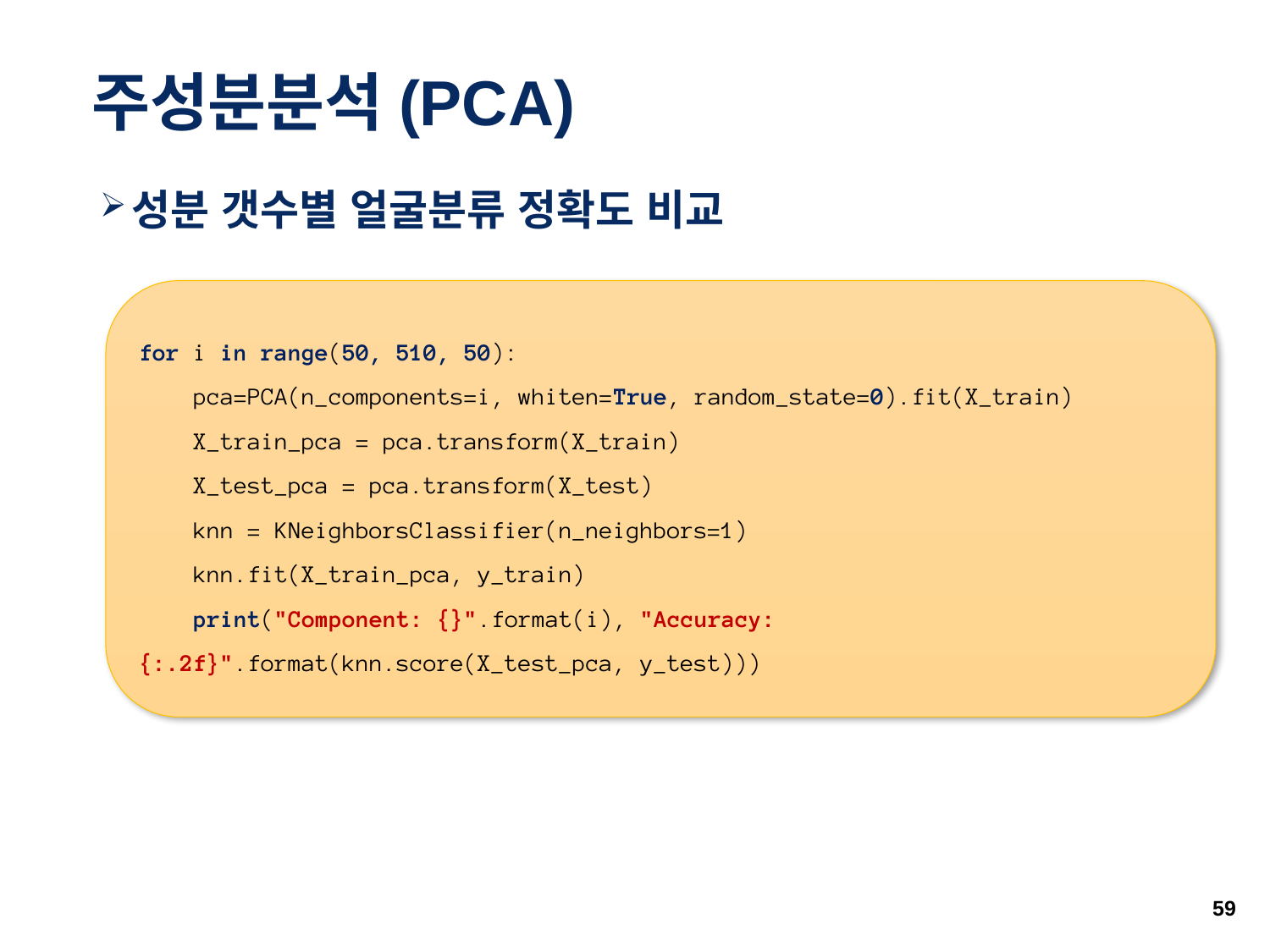

# 주성분분석(PCA)
성분 갯수별 얼굴분류 정확도 비교
for i in range(50, 510, 50):
    pca=PCA(n_components=i, whiten=True, random_state=0).fit(X_train)
    X_train_pca = pca.transform(X_train)
    X_test_pca = pca.transform(X_test)
    knn = KNeighborsClassifier(n_neighbors=1)
    knn.fit(X_train_pca, y_train)
    print("Component: {}".format(i), "Accuracy: 		{:.2f}".format(knn.score(X_test_pca, y_test)))
59